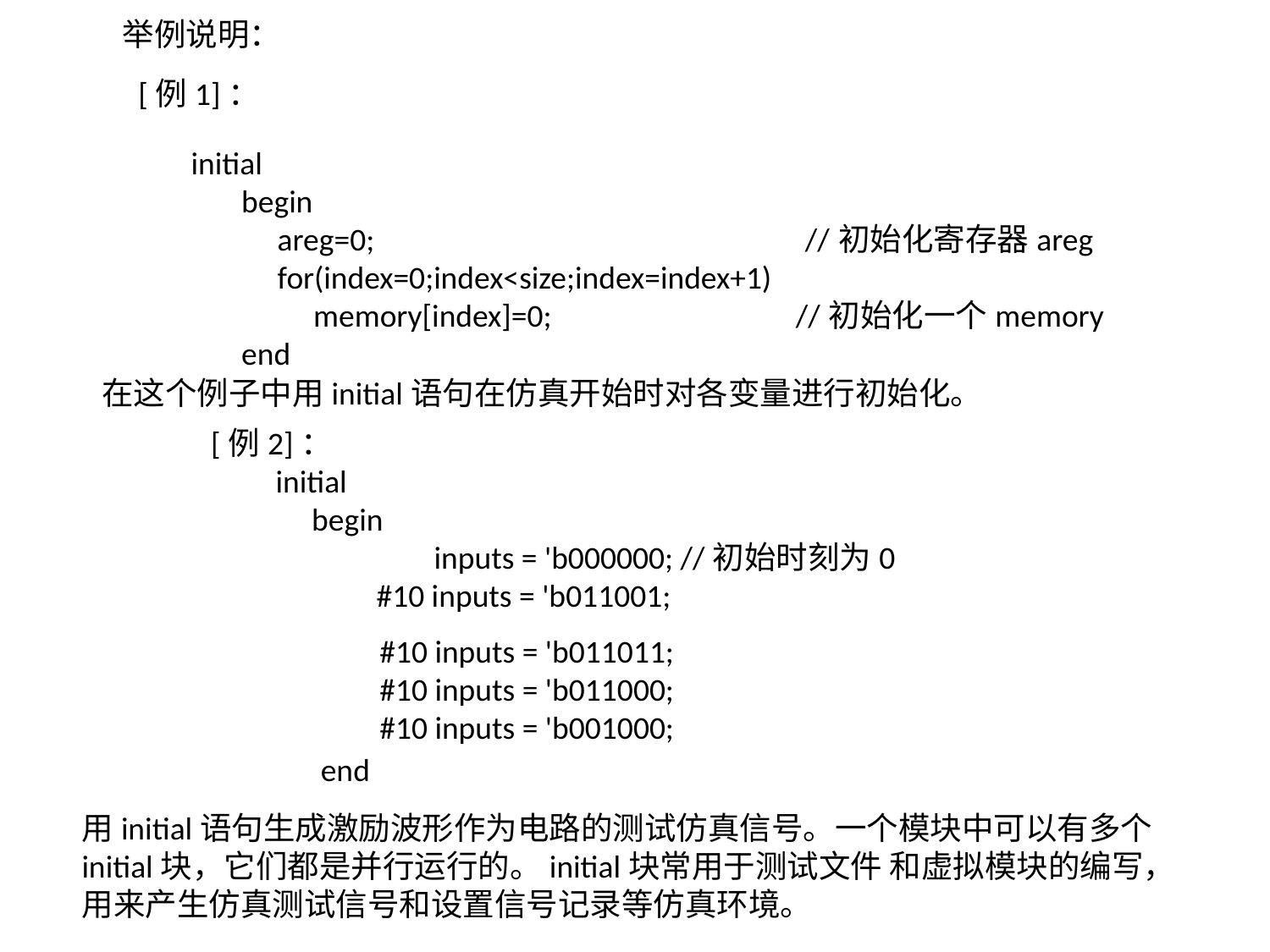

举例说明：
 [例1]：
initial
       begin
            areg=0;                                                            //初始化寄存器areg
            for(index=0;index<size;index=index+1)
                 memory[index]=0;                                  //初始化一个memory
       end
在这个例子中用initial语句在仿真开始时对各变量进行初始化。
[例2]：
         initial
              begin
                               inputs = 'b000000; //初始时刻为0
                       #10 inputs = 'b011001;
#10 inputs = 'b011011;
#10 inputs = 'b011000;
#10 inputs = 'b001000;
end
用initial语句生成激励波形作为电路的测试仿真信号。一个模块中可以有多个initial块，它们都是并行运行的。initial块常用于测试文件 和虚拟模块的编写，用来产生仿真测试信号和设置信号记录等仿真环境。